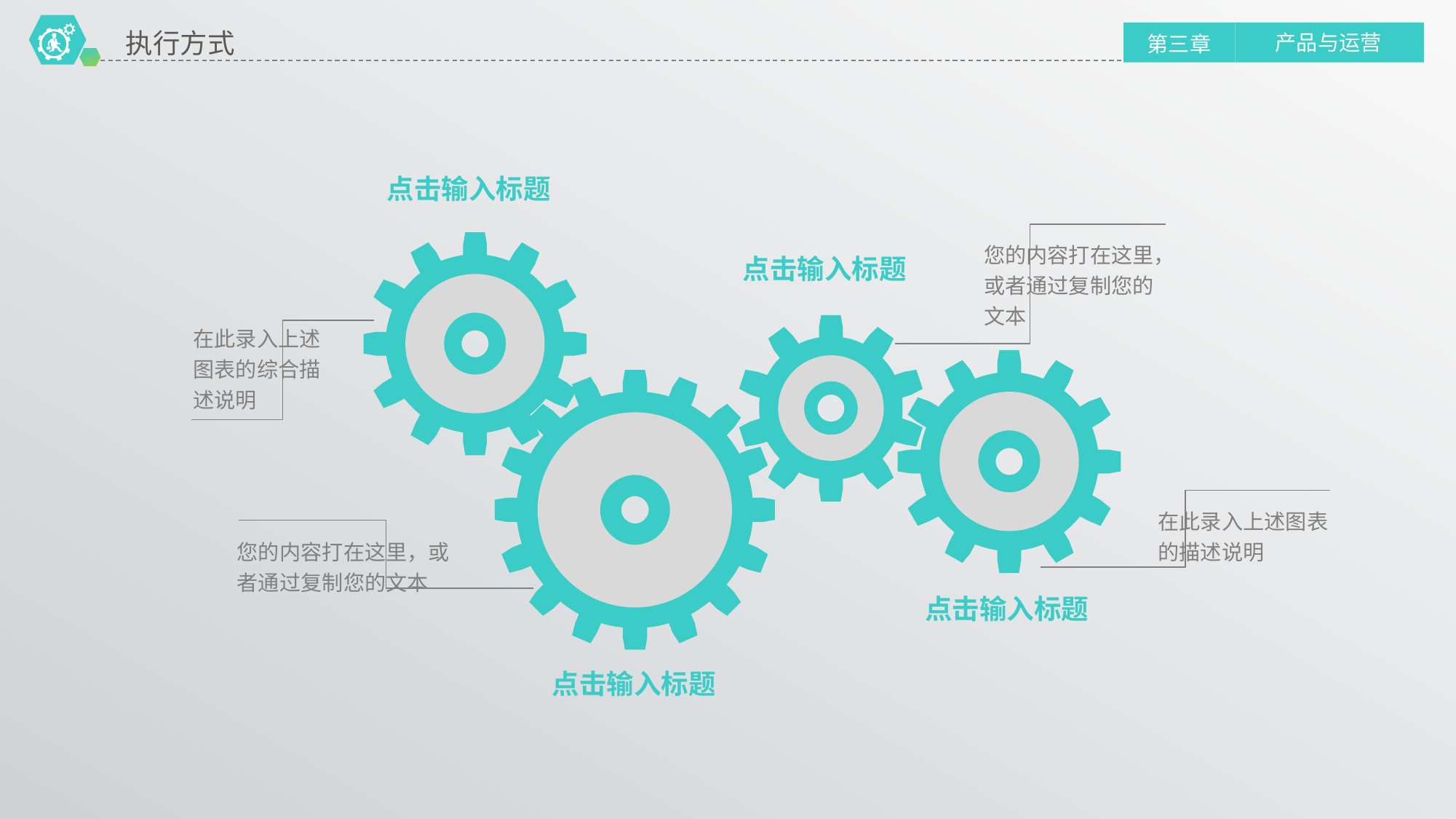

执行方式

产品与运营
第三章

点击输入标题
您的内容打在这里，或者通过复制您的文本

点击输入标题
在此录入上述图表的综合描述说明

在此录入上述图表的描述说明
您的内容打在这里，或者通过复制您的文本
点击输入标题
点击输入标题